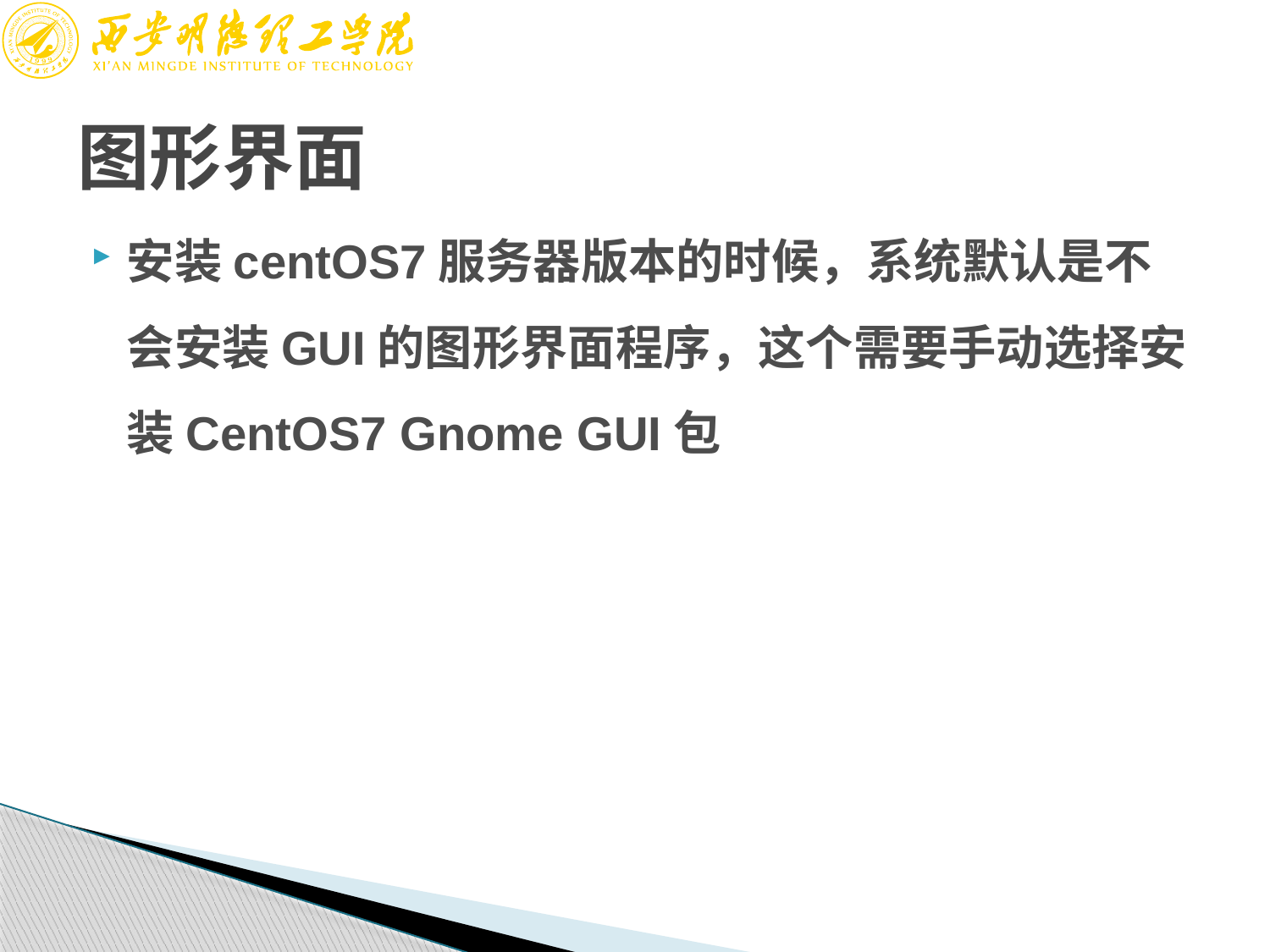

# 图形界面
安装centOS7服务器版本的时候，系统默认是不会安装GUI的图形界面程序，这个需要手动选择安装CentOS7 Gnome GUI包